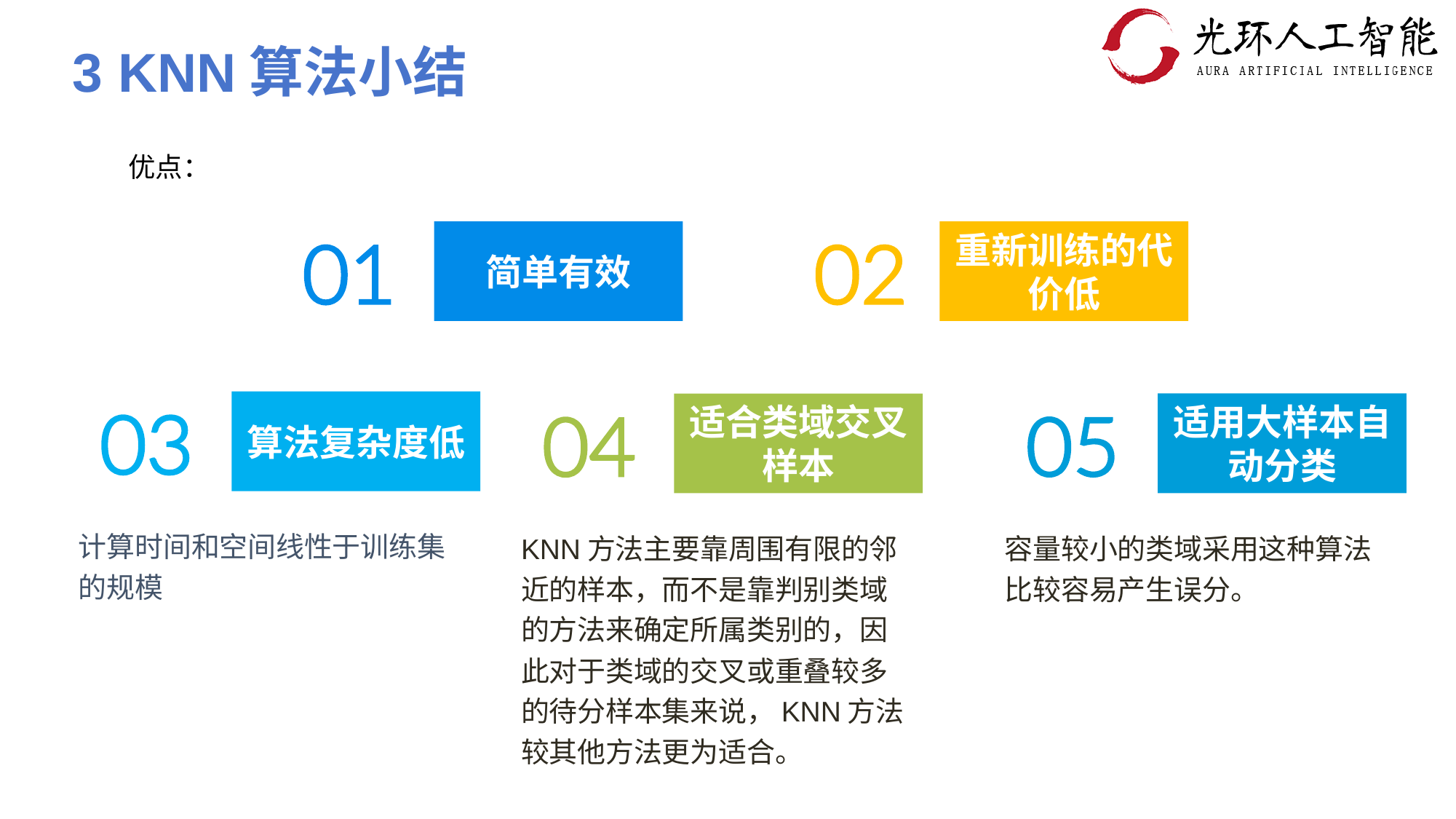

3 KNN算法小结
优点：
02
重新训练的代价低
01
简单有效
03
算法复杂度低
计算时间和空间线性于训练集的规模
05
适用大样本自动分类
容量较小的类域采用这种算法比较容易产生误分。

04
适合类域交叉样本
KNN方法主要靠周围有限的邻近的样本，而不是靠判别类域的方法来确定所属类别的，因此对于类域的交叉或重叠较多的待分样本集来说，KNN方法较其他方法更为适合。